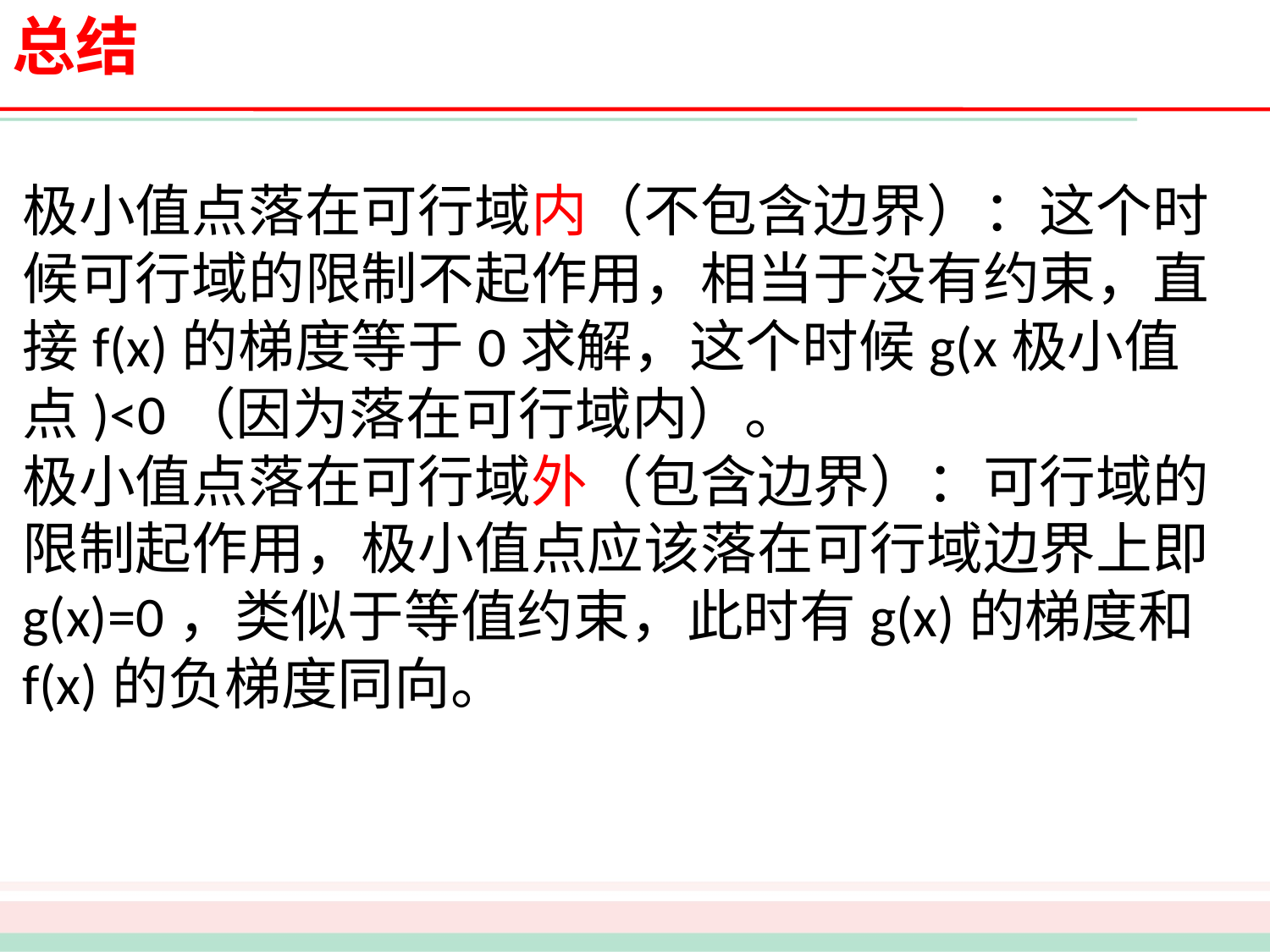

总结
极小值点落在可行域内（不包含边界）：这个时候可行域的限制不起作用，相当于没有约束，直接f(x)的梯度等于0求解，这个时候g(x极小值点)<0（因为落在可行域内）。
极小值点落在可行域外（包含边界）：可行域的限制起作用，极小值点应该落在可行域边界上即g(x)=0，类似于等值约束，此时有g(x)的梯度和f(x)的负梯度同向。